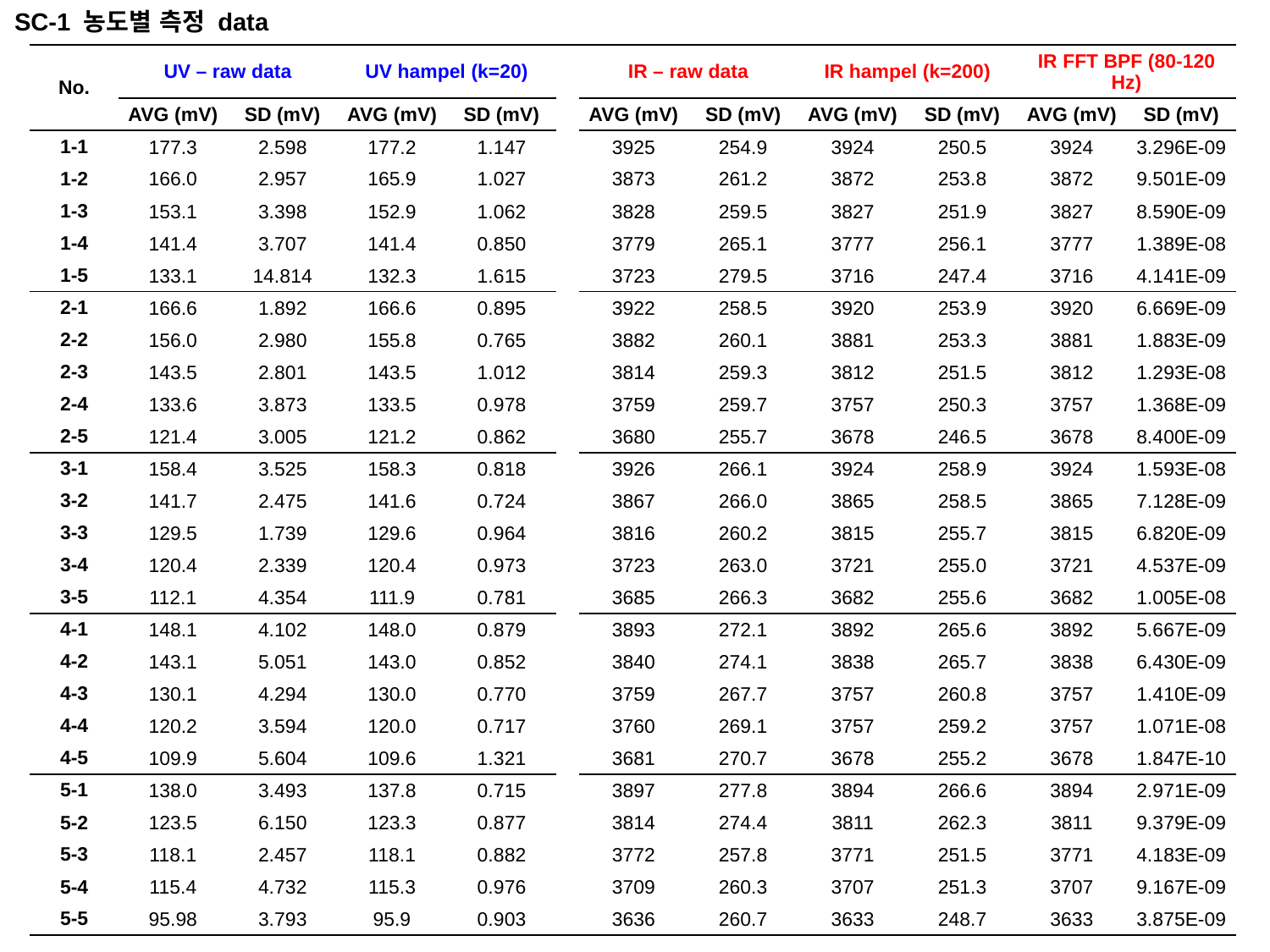

SC-1 농도별 측정 data
| No. | UV – raw data |  | UV hampel (k=20) |  |  | IR – raw data |  | IR hampel (k=200) |  | IR FFT BPF (80-120 Hz) |  |
| --- | --- | --- | --- | --- | --- | --- | --- | --- | --- | --- | --- |
|  | AVG (mV) | SD (mV) | AVG (mV) | SD (mV) |  | AVG (mV) | SD (mV) | AVG (mV) | SD (mV) | AVG (mV) | SD (mV) |
| 1-1 | 177.3 | 2.598 | 177.2 | 1.147 |  | 3925 | 254.9 | 3924 | 250.5 | 3924 | 3.296E-09 |
| 1-2 | 166.0 | 2.957 | 165.9 | 1.027 |  | 3873 | 261.2 | 3872 | 253.8 | 3872 | 9.501E-09 |
| 1-3 | 153.1 | 3.398 | 152.9 | 1.062 |  | 3828 | 259.5 | 3827 | 251.9 | 3827 | 8.590E-09 |
| 1-4 | 141.4 | 3.707 | 141.4 | 0.850 |  | 3779 | 265.1 | 3777 | 256.1 | 3777 | 1.389E-08 |
| 1-5 | 133.1 | 14.814 | 132.3 | 1.615 |  | 3723 | 279.5 | 3716 | 247.4 | 3716 | 4.141E-09 |
| 2-1 | 166.6 | 1.892 | 166.6 | 0.895 |  | 3922 | 258.5 | 3920 | 253.9 | 3920 | 6.669E-09 |
| 2-2 | 156.0 | 2.980 | 155.8 | 0.765 |  | 3882 | 260.1 | 3881 | 253.3 | 3881 | 1.883E-09 |
| 2-3 | 143.5 | 2.801 | 143.5 | 1.012 |  | 3814 | 259.3 | 3812 | 251.5 | 3812 | 1.293E-08 |
| 2-4 | 133.6 | 3.873 | 133.5 | 0.978 |  | 3759 | 259.7 | 3757 | 250.3 | 3757 | 1.368E-09 |
| 2-5 | 121.4 | 3.005 | 121.2 | 0.862 |  | 3680 | 255.7 | 3678 | 246.5 | 3678 | 8.400E-09 |
| 3-1 | 158.4 | 3.525 | 158.3 | 0.818 |  | 3926 | 266.1 | 3924 | 258.9 | 3924 | 1.593E-08 |
| 3-2 | 141.7 | 2.475 | 141.6 | 0.724 |  | 3867 | 266.0 | 3865 | 258.5 | 3865 | 7.128E-09 |
| 3-3 | 129.5 | 1.739 | 129.6 | 0.964 |  | 3816 | 260.2 | 3815 | 255.7 | 3815 | 6.820E-09 |
| 3-4 | 120.4 | 2.339 | 120.4 | 0.973 |  | 3723 | 263.0 | 3721 | 255.0 | 3721 | 4.537E-09 |
| 3-5 | 112.1 | 4.354 | 111.9 | 0.781 |  | 3685 | 266.3 | 3682 | 255.6 | 3682 | 1.005E-08 |
| 4-1 | 148.1 | 4.102 | 148.0 | 0.879 |  | 3893 | 272.1 | 3892 | 265.6 | 3892 | 5.667E-09 |
| 4-2 | 143.1 | 5.051 | 143.0 | 0.852 |  | 3840 | 274.1 | 3838 | 265.7 | 3838 | 6.430E-09 |
| 4-3 | 130.1 | 4.294 | 130.0 | 0.770 |  | 3759 | 267.7 | 3757 | 260.8 | 3757 | 1.410E-09 |
| 4-4 | 120.2 | 3.594 | 120.0 | 0.717 |  | 3760 | 269.1 | 3757 | 259.2 | 3757 | 1.071E-08 |
| 4-5 | 109.9 | 5.604 | 109.6 | 1.321 |  | 3681 | 270.7 | 3678 | 255.2 | 3678 | 1.847E-10 |
| 5-1 | 138.0 | 3.493 | 137.8 | 0.715 |  | 3897 | 277.8 | 3894 | 266.6 | 3894 | 2.971E-09 |
| 5-2 | 123.5 | 6.150 | 123.3 | 0.877 |  | 3814 | 274.4 | 3811 | 262.3 | 3811 | 9.379E-09 |
| 5-3 | 118.1 | 2.457 | 118.1 | 0.882 |  | 3772 | 257.8 | 3771 | 251.5 | 3771 | 4.183E-09 |
| 5-4 | 115.4 | 4.732 | 115.3 | 0.976 |  | 3709 | 260.3 | 3707 | 251.3 | 3707 | 9.167E-09 |
| 5-5 | 95.98 | 3.793 | 95.9 | 0.903 |  | 3636 | 260.7 | 3633 | 248.7 | 3633 | 3.875E-09 |